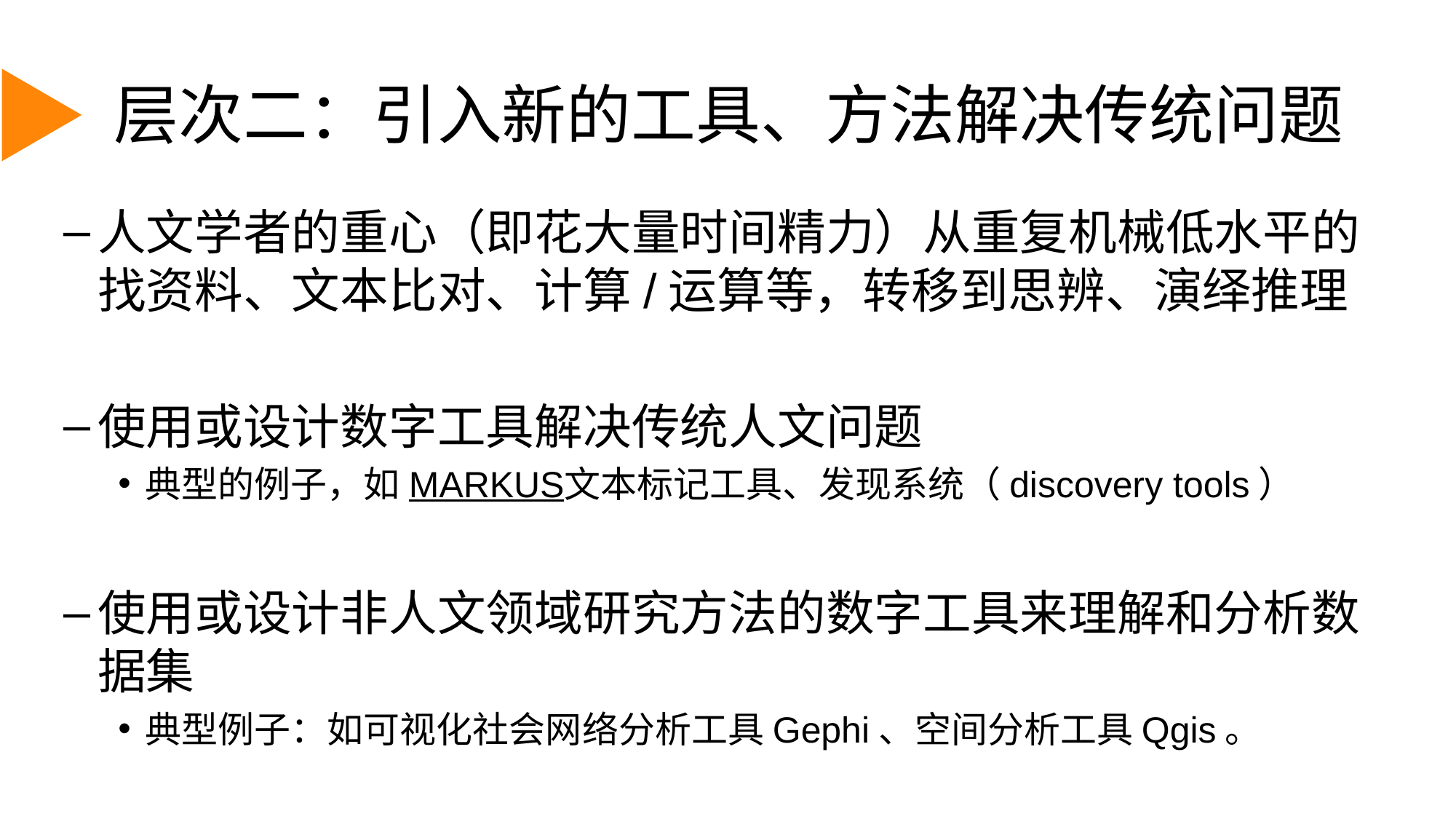

层次二：引入新的工具、方法解决传统问题

人文学者的重心（即花大量时间精力）从重复机械低水平的找资料、文本比对、计算/运算等，转移到思辨、演绎推理

使用或设计数字工具解决传统人文问题
典型的例子，如MARKUS文本标记工具、发现系统（discovery tools）

使用或设计非人文领域研究方法的数字工具来理解和分析数据集
典型例子：如可视化社会网络分析工具Gephi、空间分析工具Qgis。